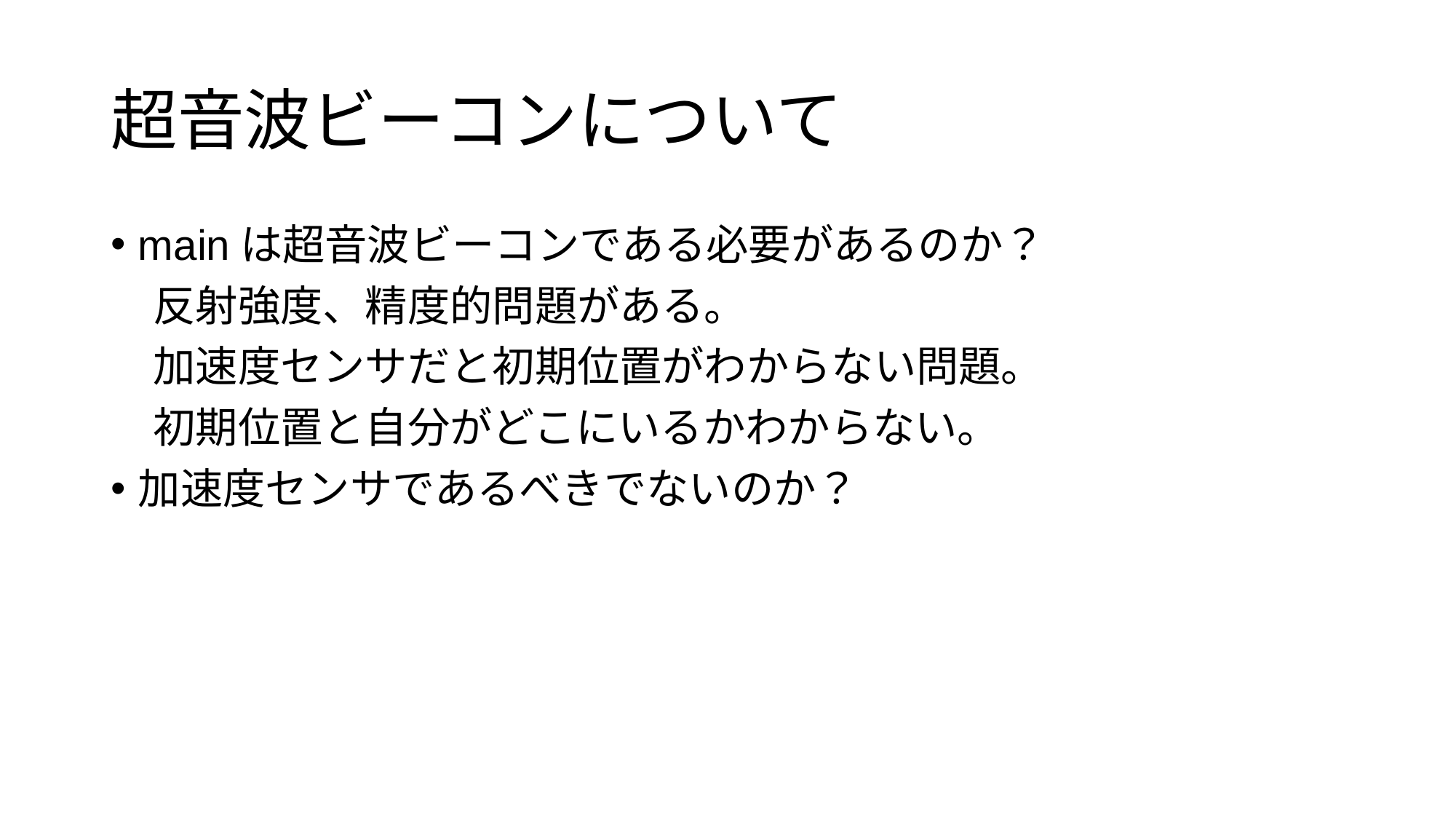

# 超音波ビーコンについて
mainは超音波ビーコンである必要があるのか？
　反射強度、精度的問題がある。
　加速度センサだと初期位置がわからない問題。
　初期位置と自分がどこにいるかわからない。
加速度センサであるべきでないのか？